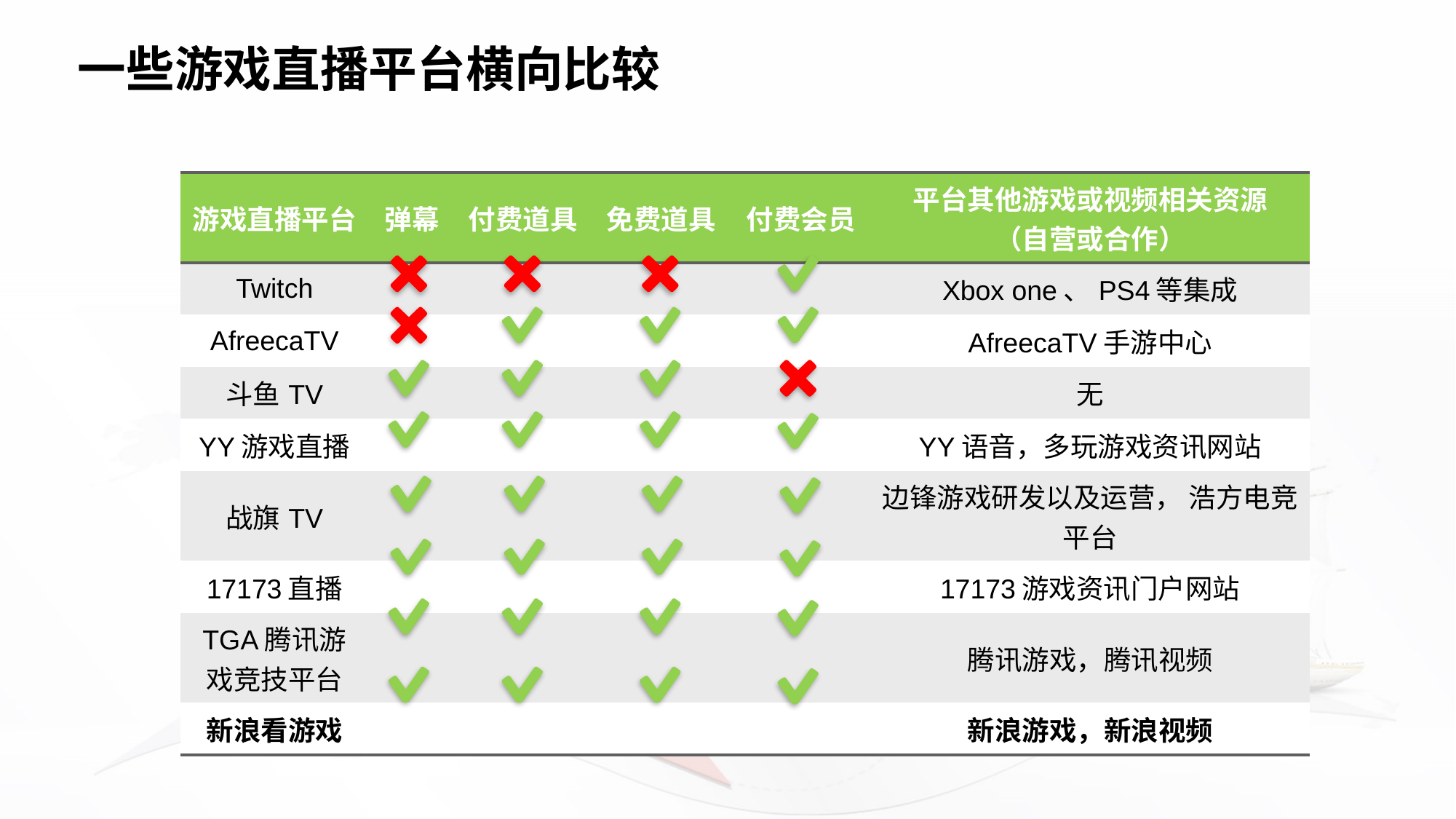

# 一些游戏直播平台横向比较
| 游戏直播平台 | 弹幕 | 付费道具 | 免费道具 | 付费会员 | 平台其他游戏或视频相关资源 （自营或合作） |
| --- | --- | --- | --- | --- | --- |
| Twitch |  |  |  |  | Xbox one、PS4等集成 |
| AfreecaTV |  |  |  |  | AfreecaTV手游中心 |
| 斗鱼TV |  |  |  |  | 无 |
| YY游戏直播 |  |  |  |  | YY语音，多玩游戏资讯网站 |
| 战旗TV |  |  |  |  | 边锋游戏研发以及运营， 浩方电竞平台 |
| 17173直播 |  |  |  |  | 17173游戏资讯门户网站 |
| TGA腾讯游戏竞技平台 |  |  |  |  | 腾讯游戏，腾讯视频 |
| 新浪看游戏 |  |  |  |  | 新浪游戏，新浪视频 |